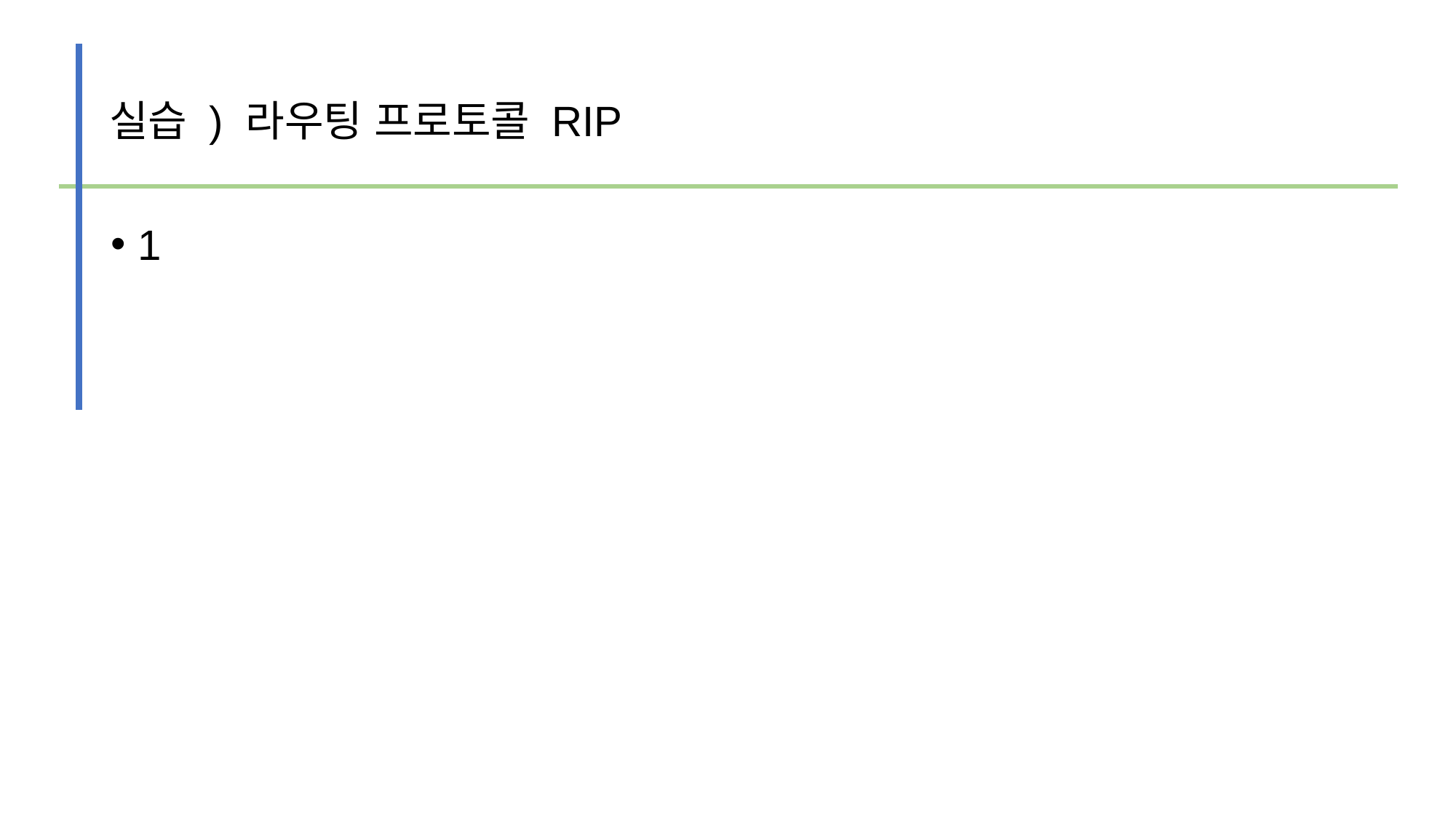

실습 ) 라우팅 프로토콜 RIP
#
1